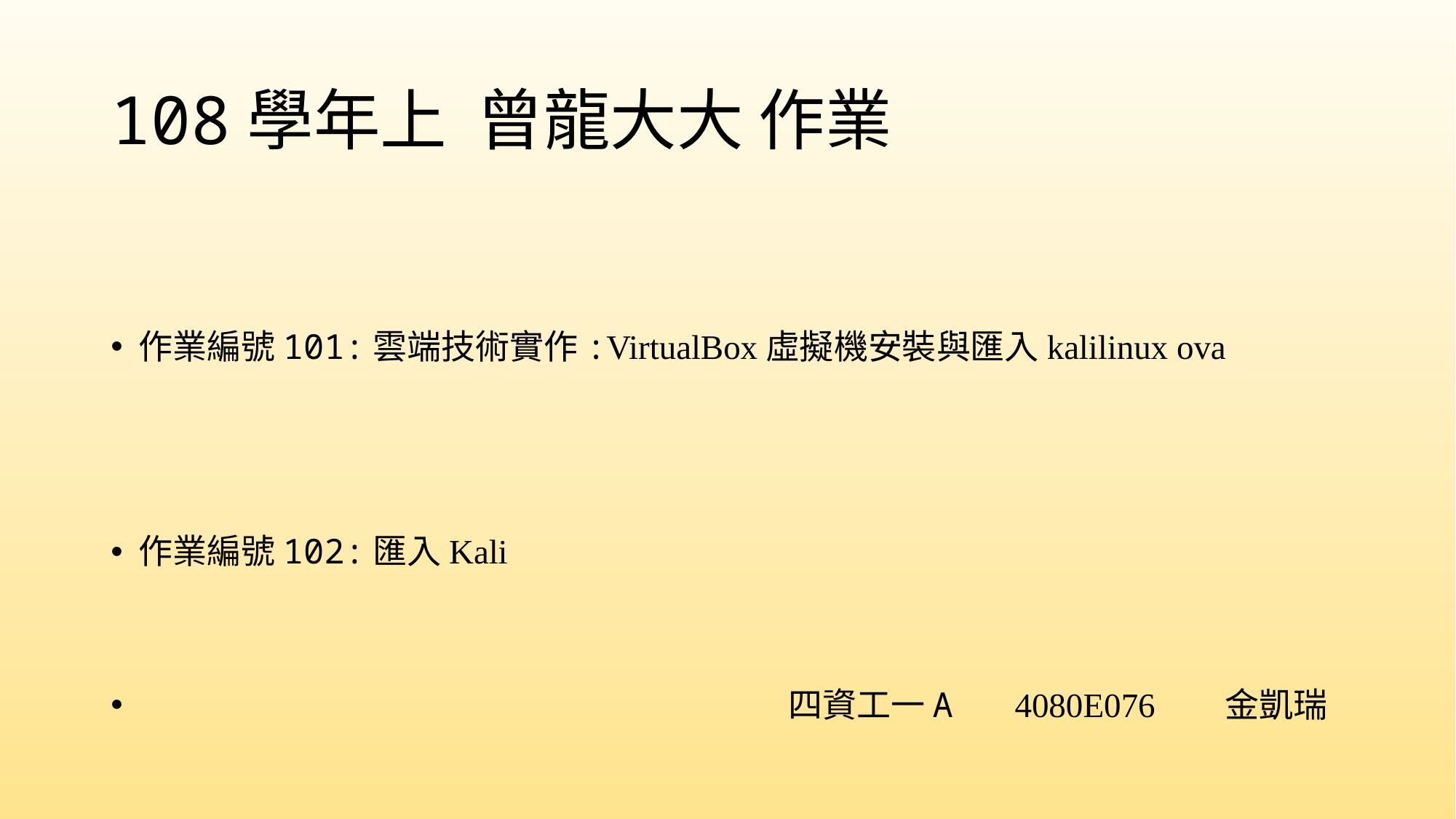

# 108學年上  曾龍大大 作業

作業編號101:雲端技術實作:VirtualBox虛擬機安裝與匯入kalilinux ova

作業編號102:匯入Kali

                                                                                    四資工一A   4080E076   金凱瑞